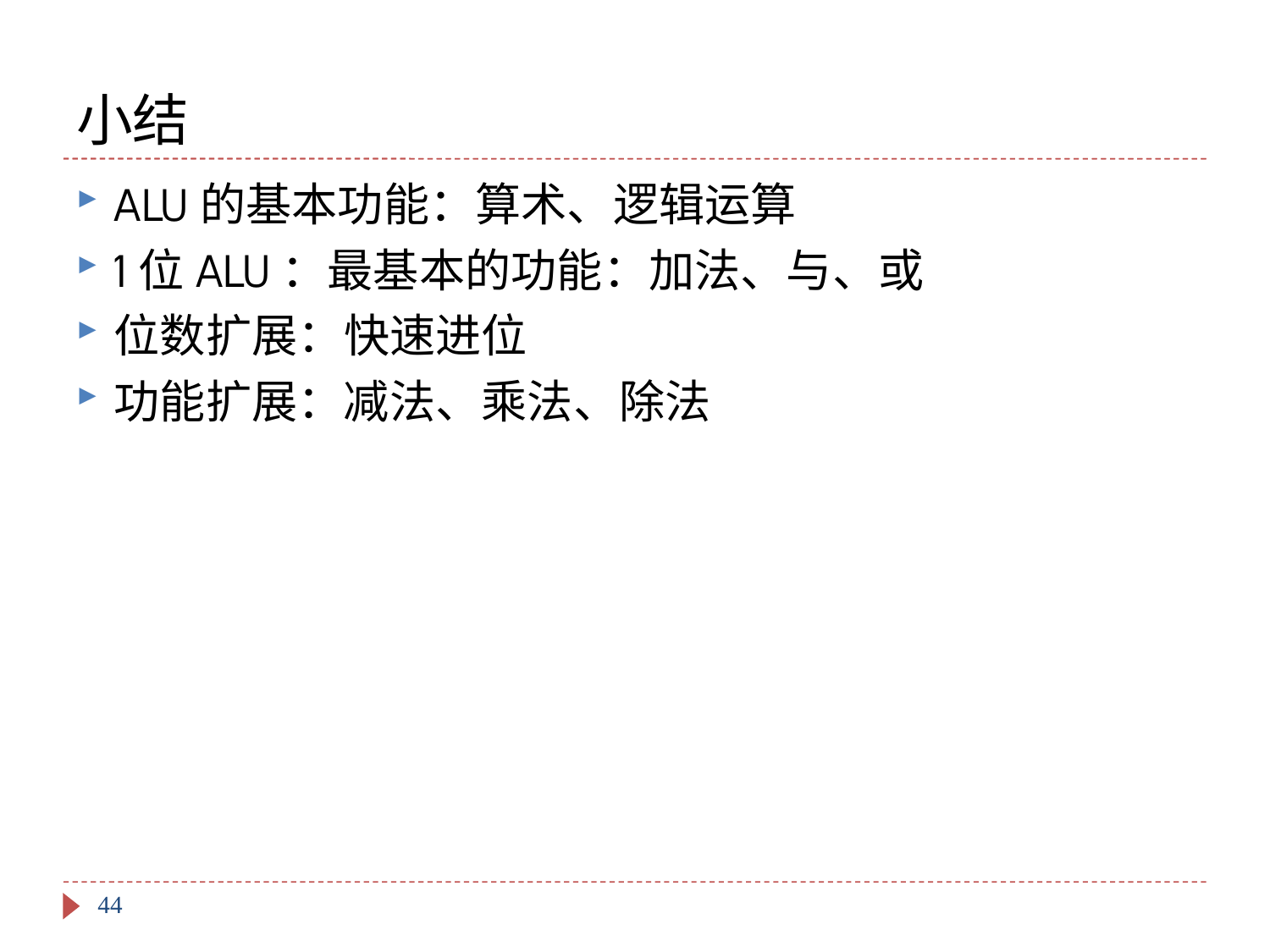

# 小结
ALU的基本功能：算术、逻辑运算
1位ALU：最基本的功能：加法、与、或
位数扩展：快速进位
功能扩展：减法、乘法、除法

44